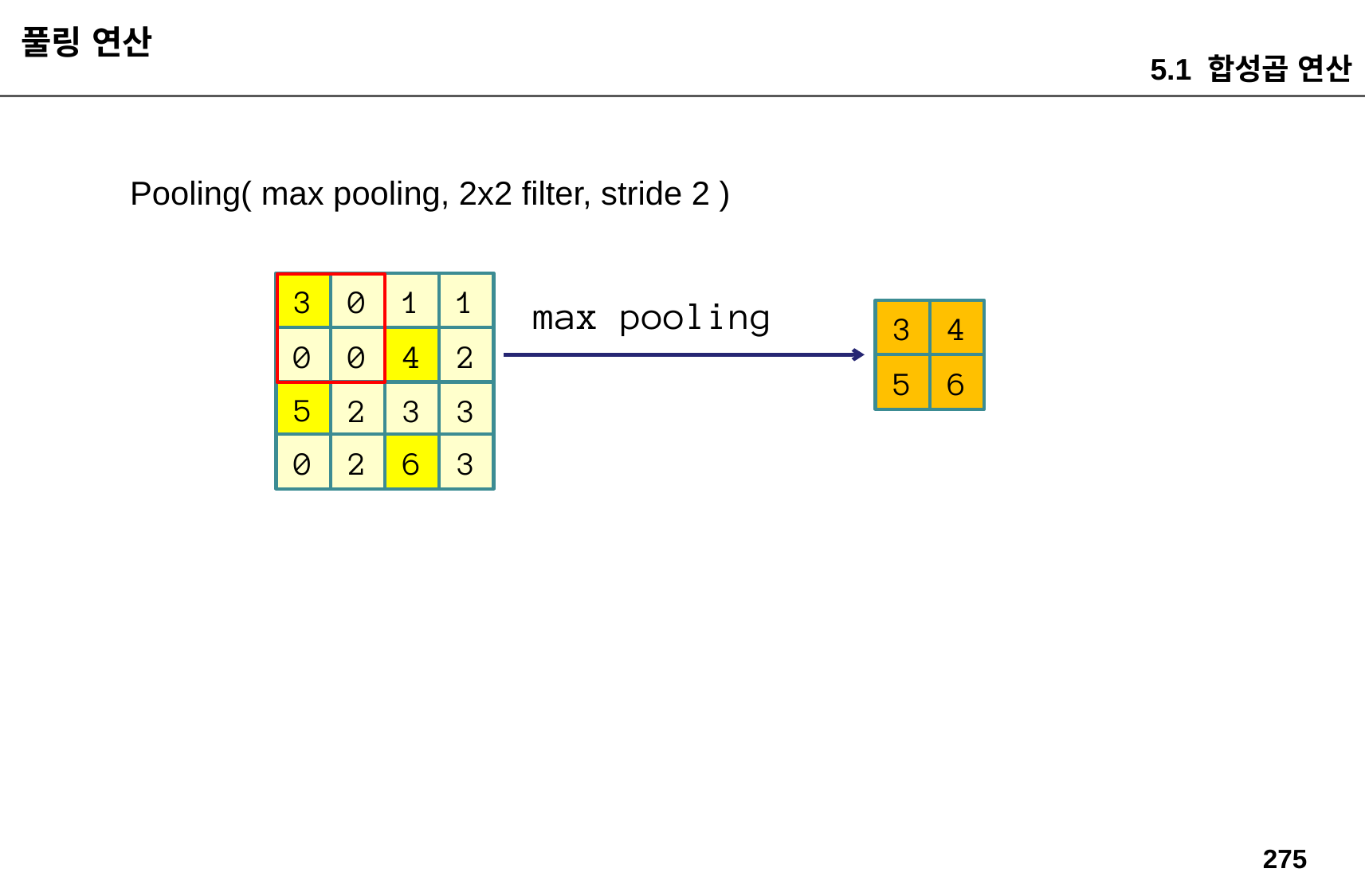

풀링 연산
5.1 합성곱 연산
Pooling( max pooling, 2x2 filter, stride 2 )
1
1
0
3

max pooling
4
3
4
2
0
0
6
5
5
3
3
2
0
2
6
3